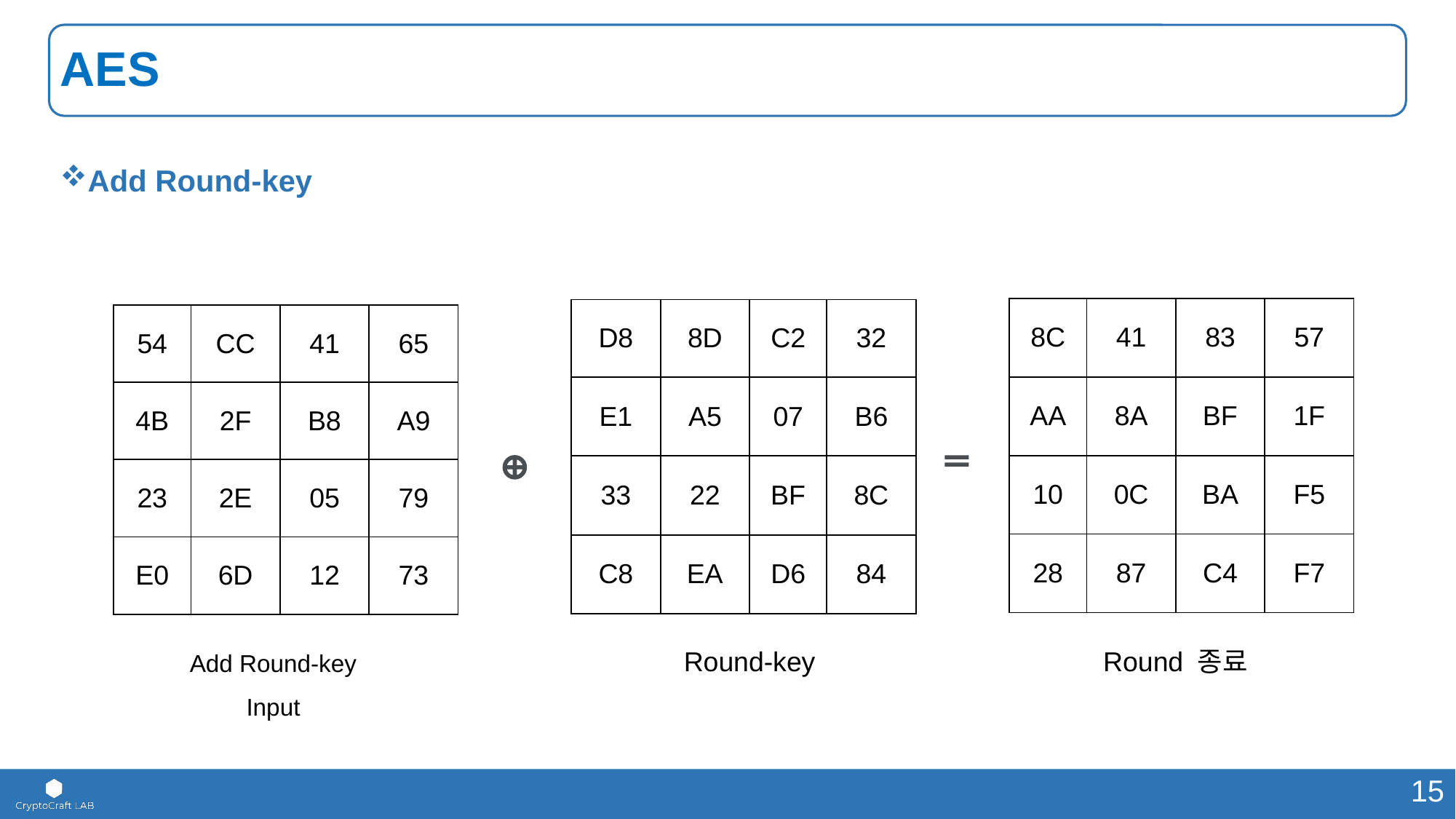

# AES
Add Round-key
| 8C | 41 | 83 | 57 |
| --- | --- | --- | --- |
| AA | 8A | BF | 1F |
| 10 | 0C | BA | F5 |
| 28 | 87 | C4 | F7 |
| D8 | 8D | C2 | 32 |
| --- | --- | --- | --- |
| E1 | A5 | 07 | B6 |
| 33 | 22 | BF | 8C |
| C8 | EA | D6 | 84 |
| 54 | CC | 41 | 65 |
| --- | --- | --- | --- |
| 4B | 2F | B8 | A9 |
| 23 | 2E | 05 | 79 |
| E0 | 6D | 12 | 73 |
=
⊕
Round 종료
Round-key
Add Round-key
Input